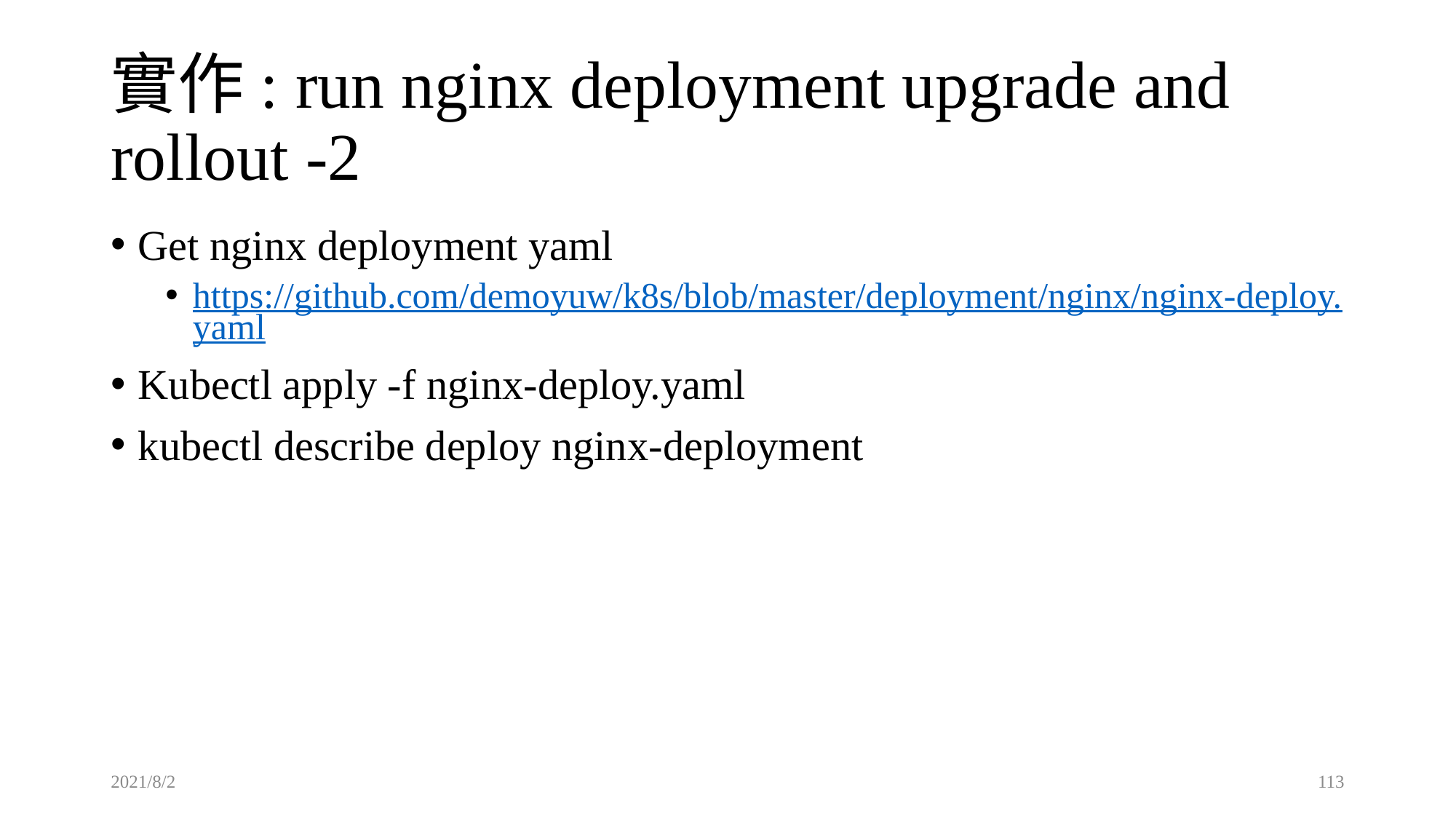

# 實作: run nginx deployment upgrade and rollout -2
Get nginx deployment yaml
https://github.com/demoyuw/k8s/blob/master/deployment/nginx/nginx-deploy.yaml
Kubectl apply -f nginx-deploy.yaml
kubectl describe deploy nginx-deployment

2021/8/2
113